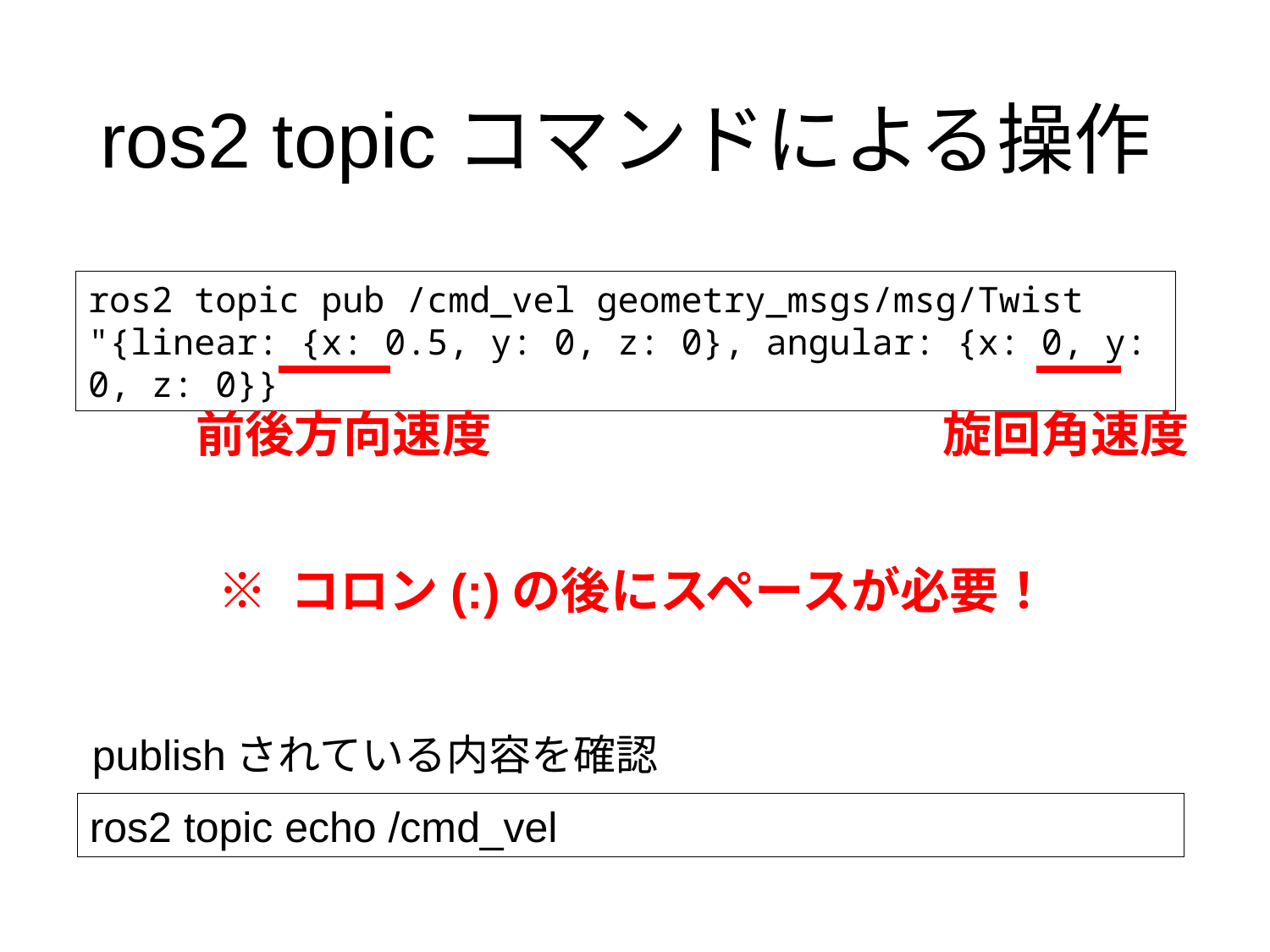

# ros2 topicコマンドによる操作
ros2 topic pub /cmd_vel geometry_msgs/msg/Twist
"{linear: {x: 0.5, y: 0, z: 0}, angular: {x: 0, y: 0, z: 0}}
前後方向速度
旋回角速度
※ コロン(:)の後にスペースが必要！
publishされている内容を確認
ros2 topic echo /cmd_vel